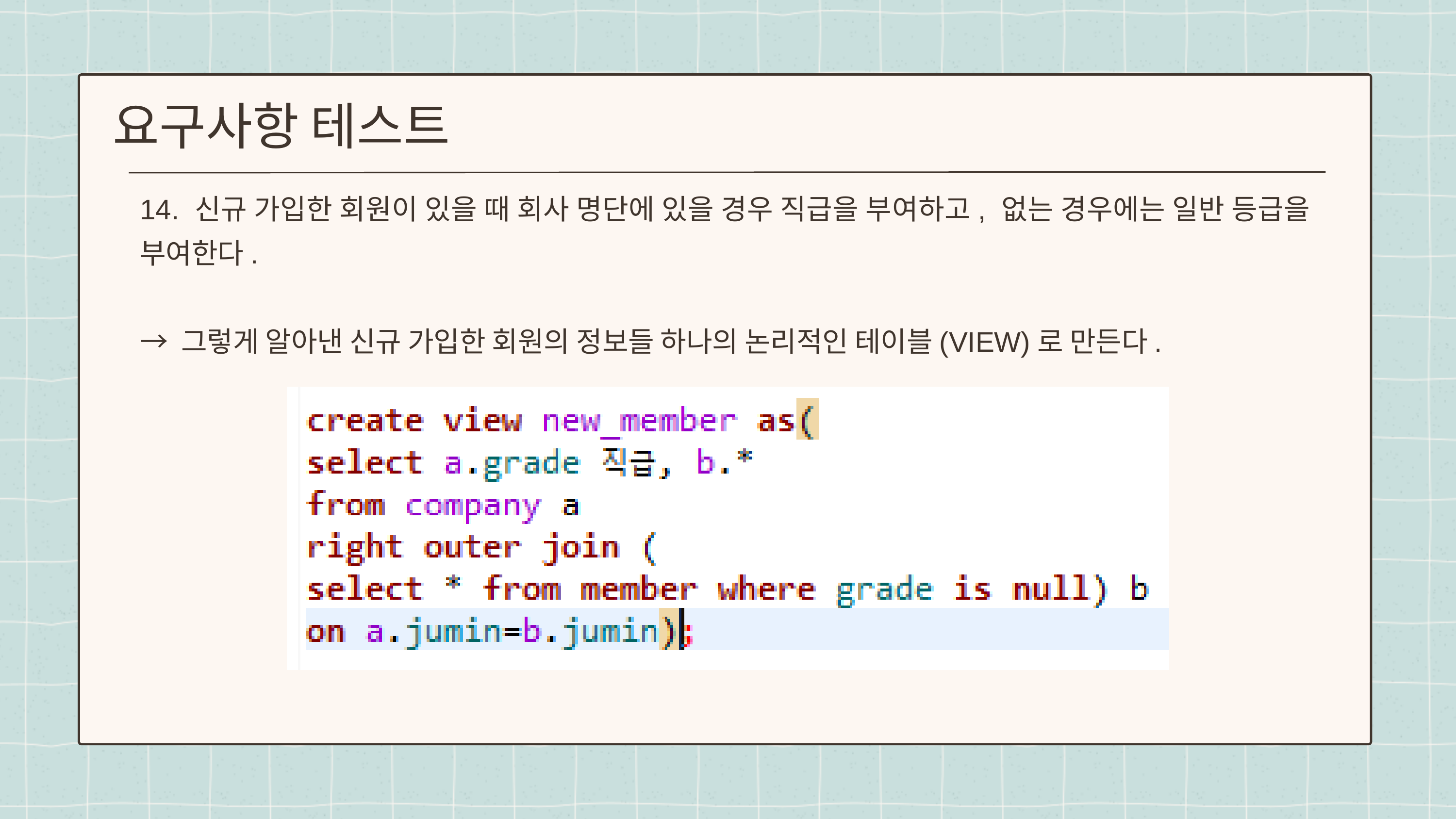

요구사항 테스트

14. 신규 가입한 회원이 있을 때 회사 명단에 있을 경우 직급을 부여하고, 없는 경우에는 일반 등급을 부여한다.

→ 그렇게 알아낸 신규 가입한 회원의 정보들 하나의 논리적인 테이블(VIEW)로 만든다.